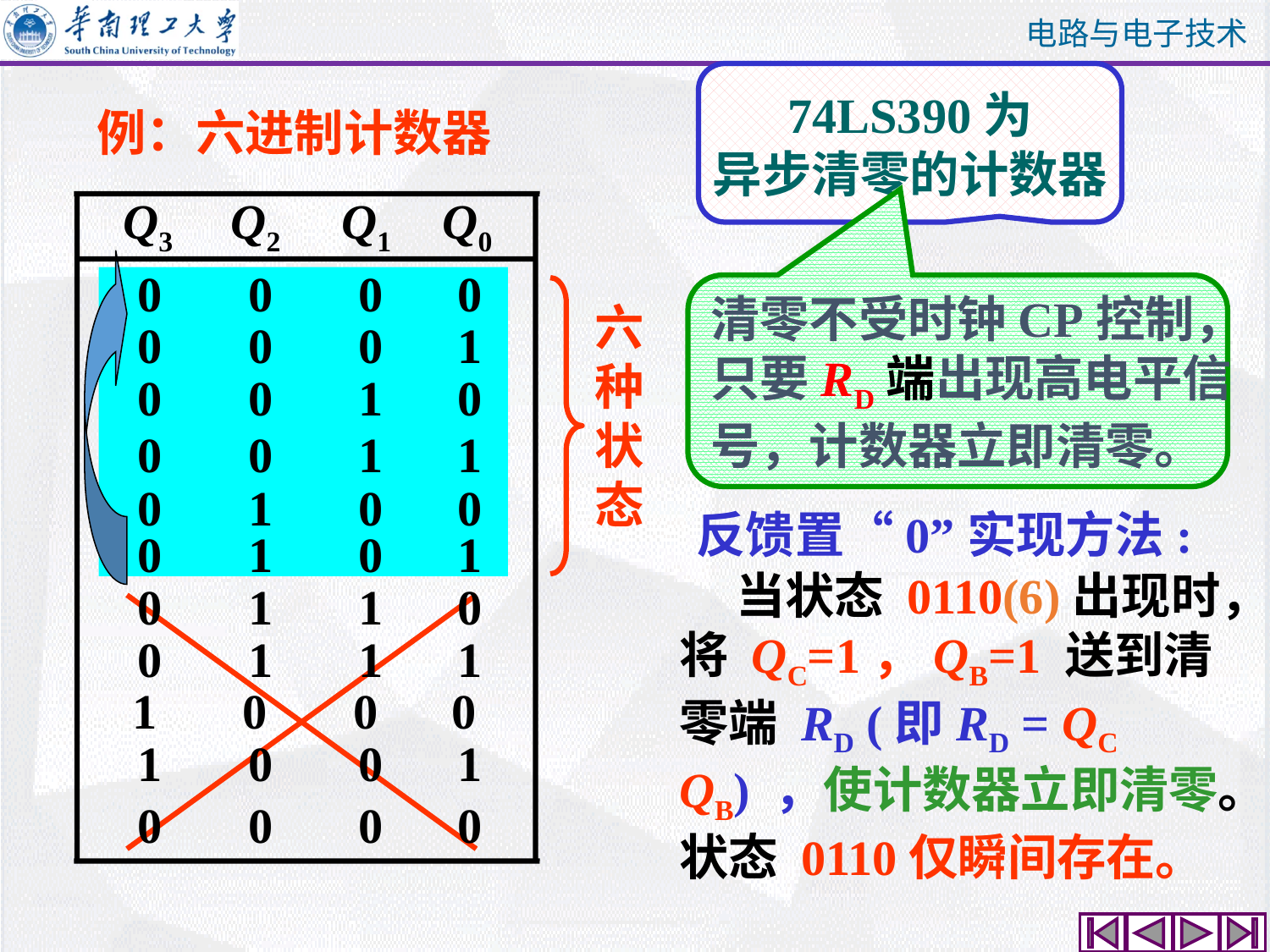

74LS390为
异步清零的计数器
例：六进制计数器
Q3
Q2
Q1
Q0

0       0       0      0
0       0       0      1
0       0       1      0
0       0       1      1
0       1       0      0
0       1       0      1
0       1       1      0
0       1       1      1
1       0       0      0
1       0       0      1
0       0       0      0

清零不受时钟CP控制，
只要RD端出现高电平信
号，计数器立即清零。

六种状态
反馈置“0”实现方法:
    当状态 0110(6)出现时，将 QC=1，QB=1 送到清零端 RD (即RD = QC QB) ，使计数器立即清零。状态 0110仅瞬间存在。